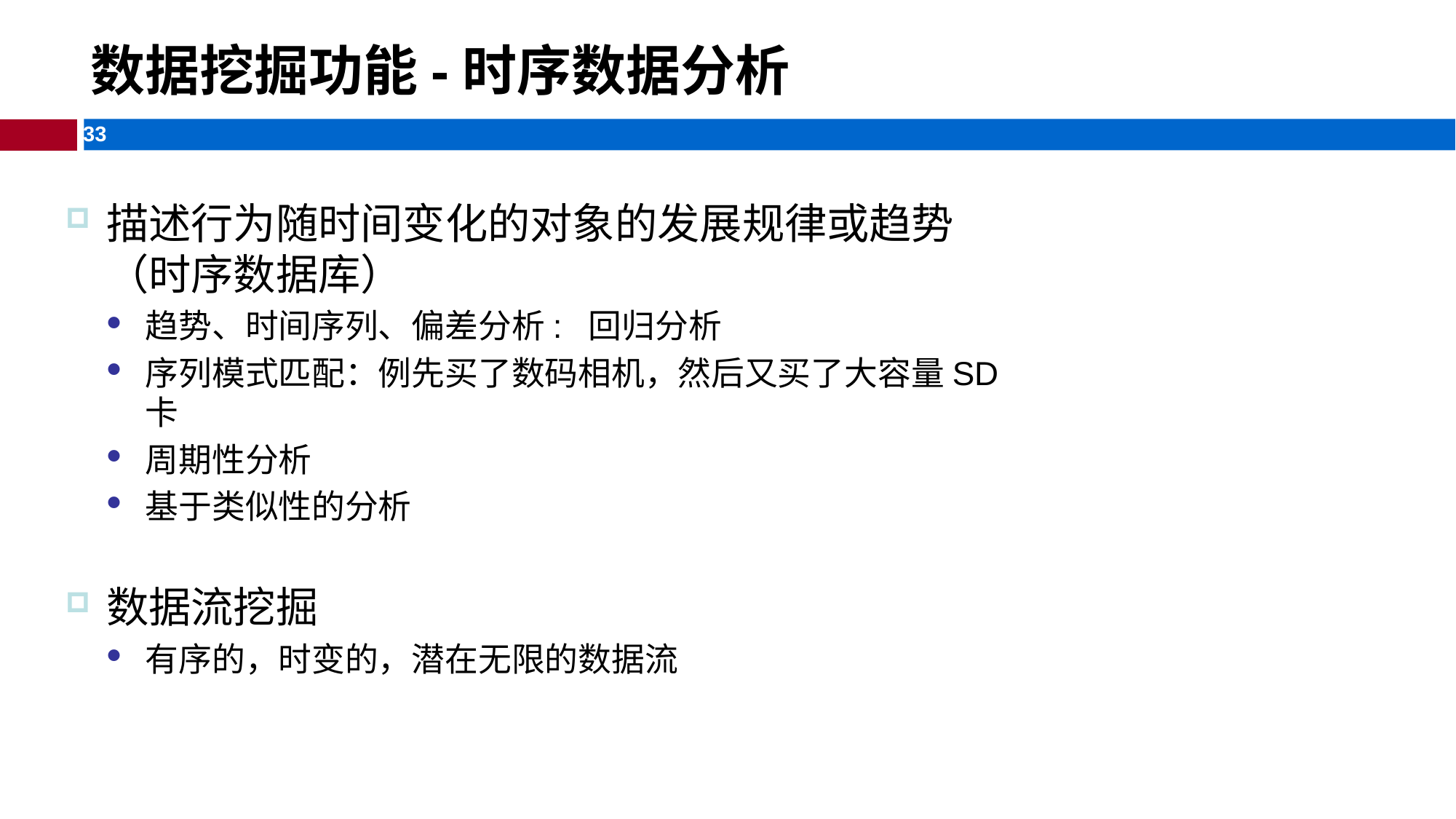

# 数据挖掘功能-时序数据分析
描述行为随时间变化的对象的发展规律或趋势（时序数据库）
趋势、时间序列、偏差分析:  回归分析
序列模式匹配：例先买了数码相机，然后又买了大容量SD卡
周期性分析
基于类似性的分析

数据流挖掘
有序的，时变的，潜在无限的数据流